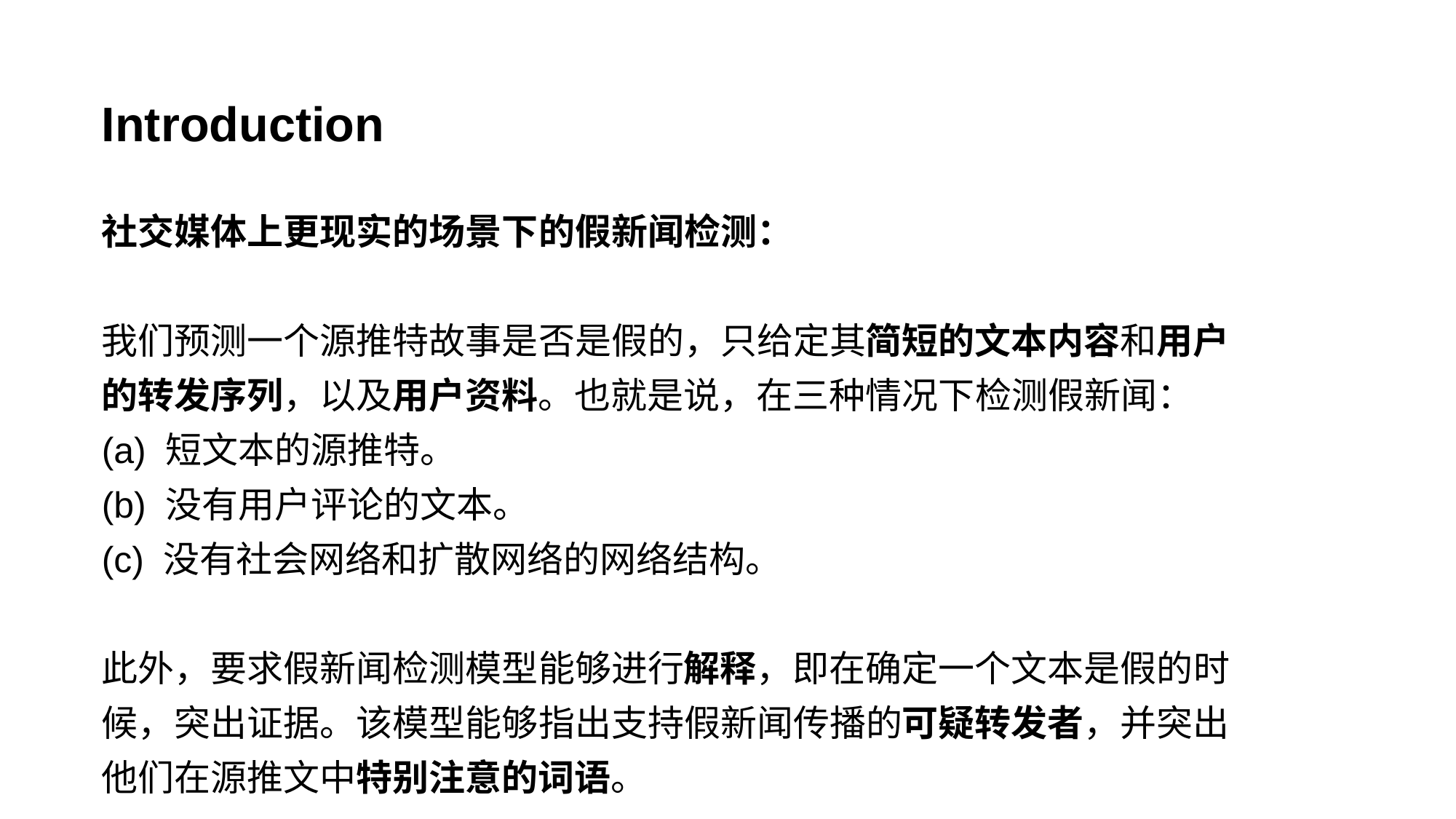

Introduction
社交媒体上更现实的场景下的假新闻检测：

我们预测一个源推特故事是否是假的，只给定其简短的文本内容和用户的转发序列，以及用户资料。也就是说，在三种情况下检测假新闻：
(a) 短文本的源推特。
(b) 没有用户评论的文本。
(c) 没有社会网络和扩散网络的网络结构。

此外，要求假新闻检测模型能够进行解释，即在确定一个文本是假的时候，突出证据。该模型能够指出支持假新闻传播的可疑转发者，并突出他们在源推文中特别注意的词语。